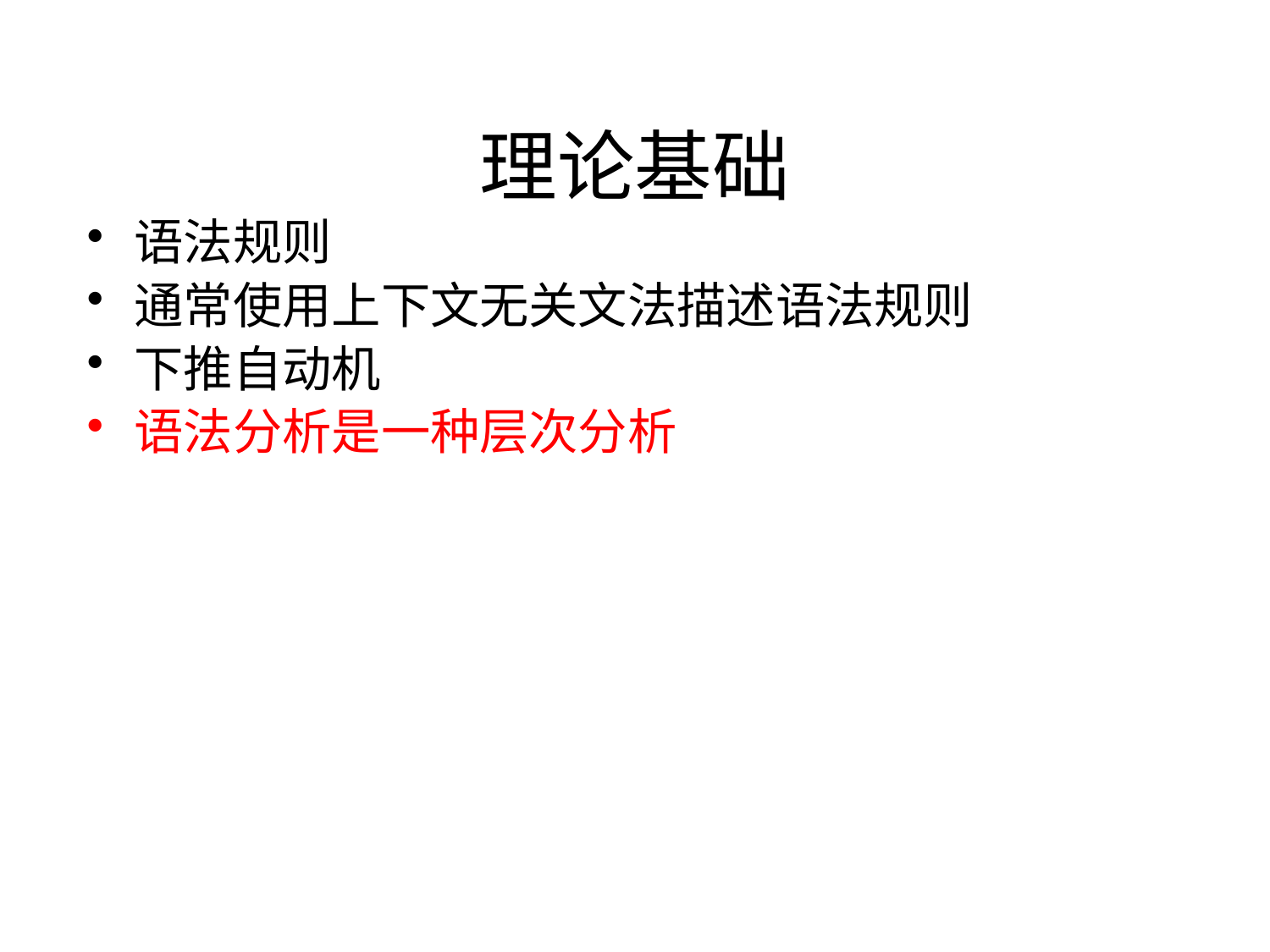

# 理论基础
语法规则
通常使用上下文无关文法描述语法规则
下推自动机
语法分析是一种层次分析